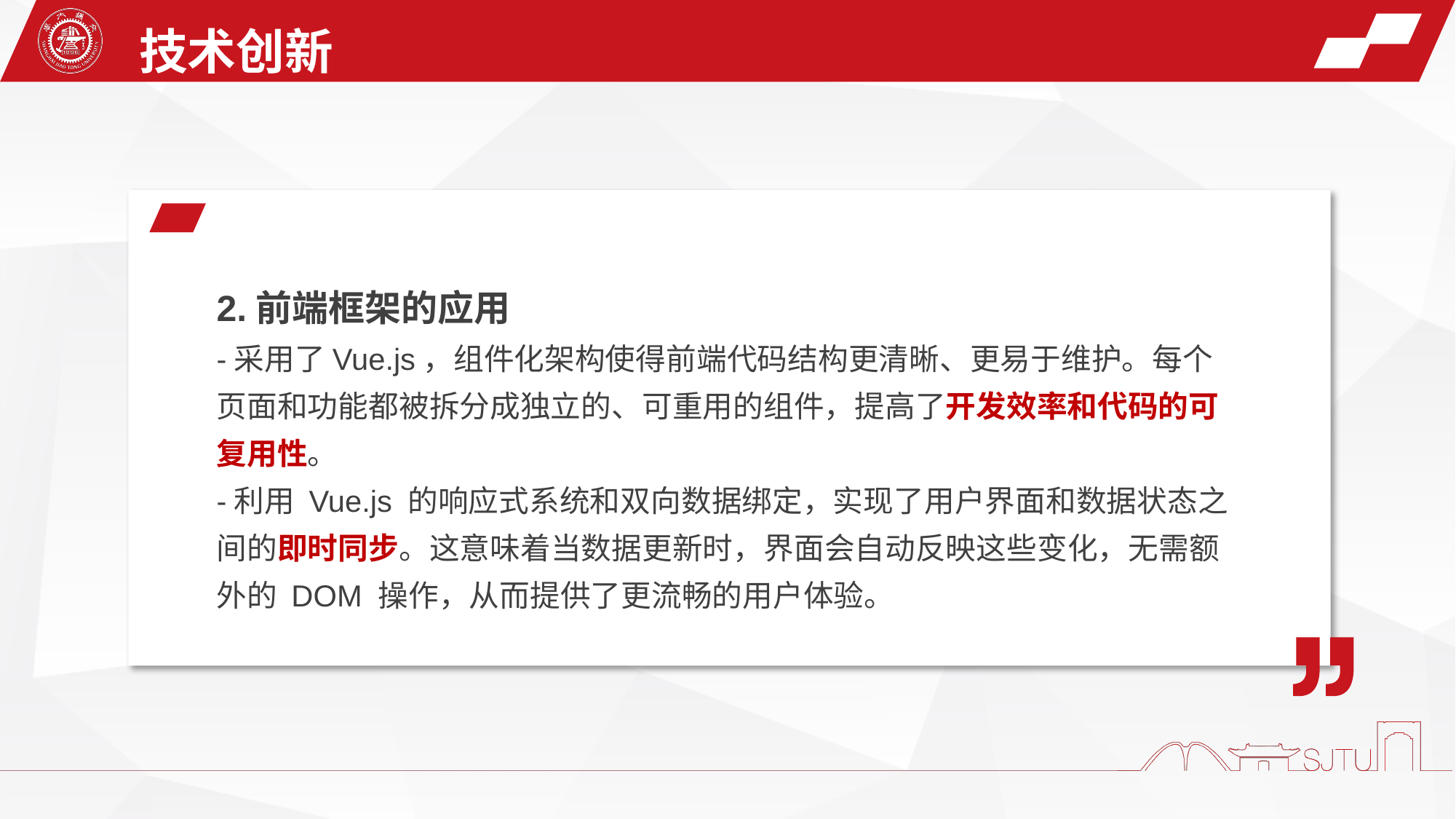

技术创新

2.前端框架的应用
-采用了Vue.js，组件化架构使得前端代码结构更清晰、更易于维护。每个页面和功能都被拆分成独立的、可重用的组件，提高了开发效率和代码的可复用性。
-利用 Vue.js 的响应式系统和双向数据绑定，实现了用户界面和数据状态之间的即时同步。这意味着当数据更新时，界面会自动反映这些变化，无需额外的 DOM 操作，从而提供了更流畅的用户体验。